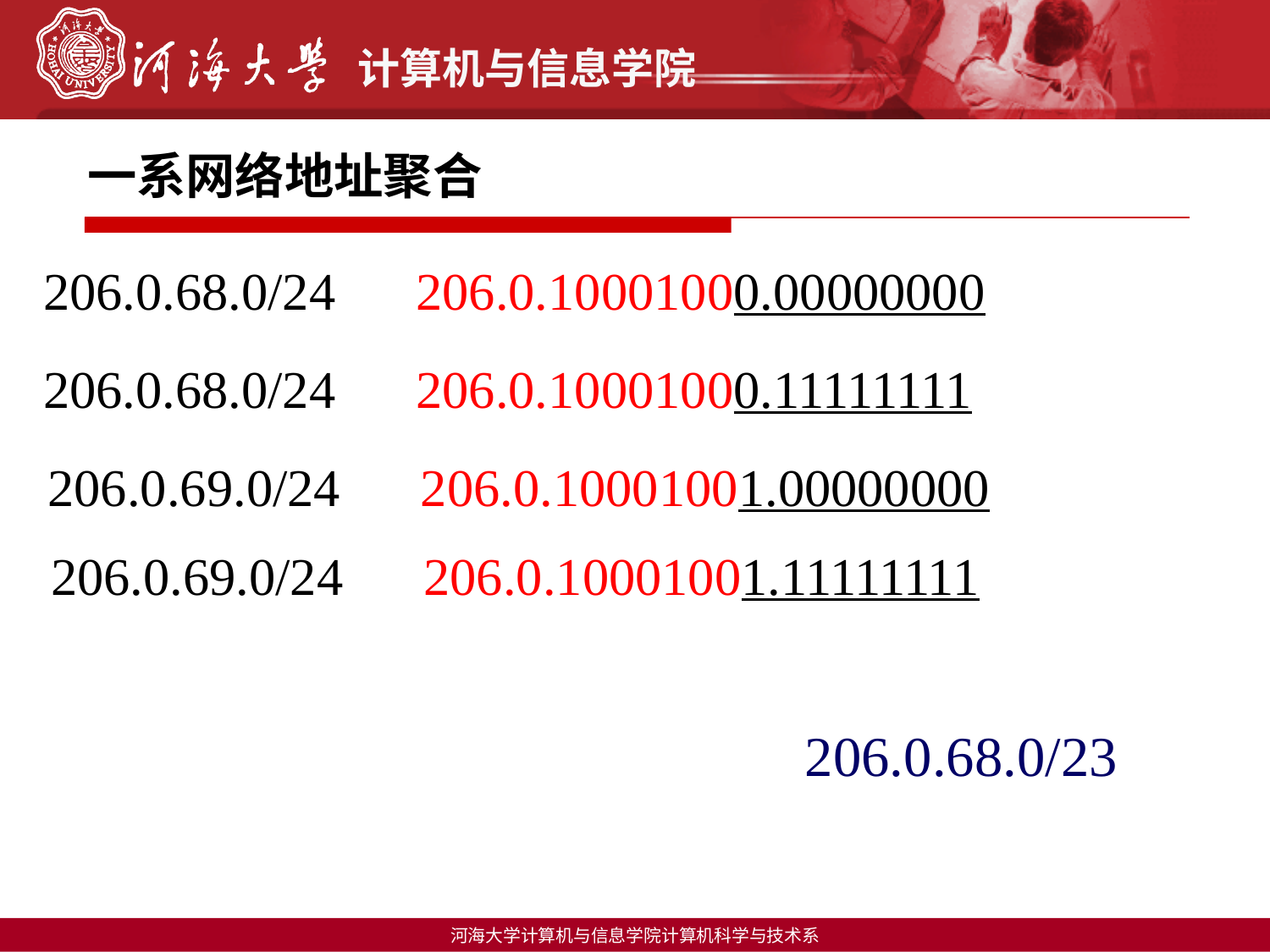

一系网络地址聚合
206.0.68.0/24      206.0.10001000.00000000
206.0.68.0/24      206.0.10001000.11111111
206.0.69.0/24      206.0.10001001.00000000
206.0.69.0/24      206.0.10001001.11111111
206.0.68.0/23